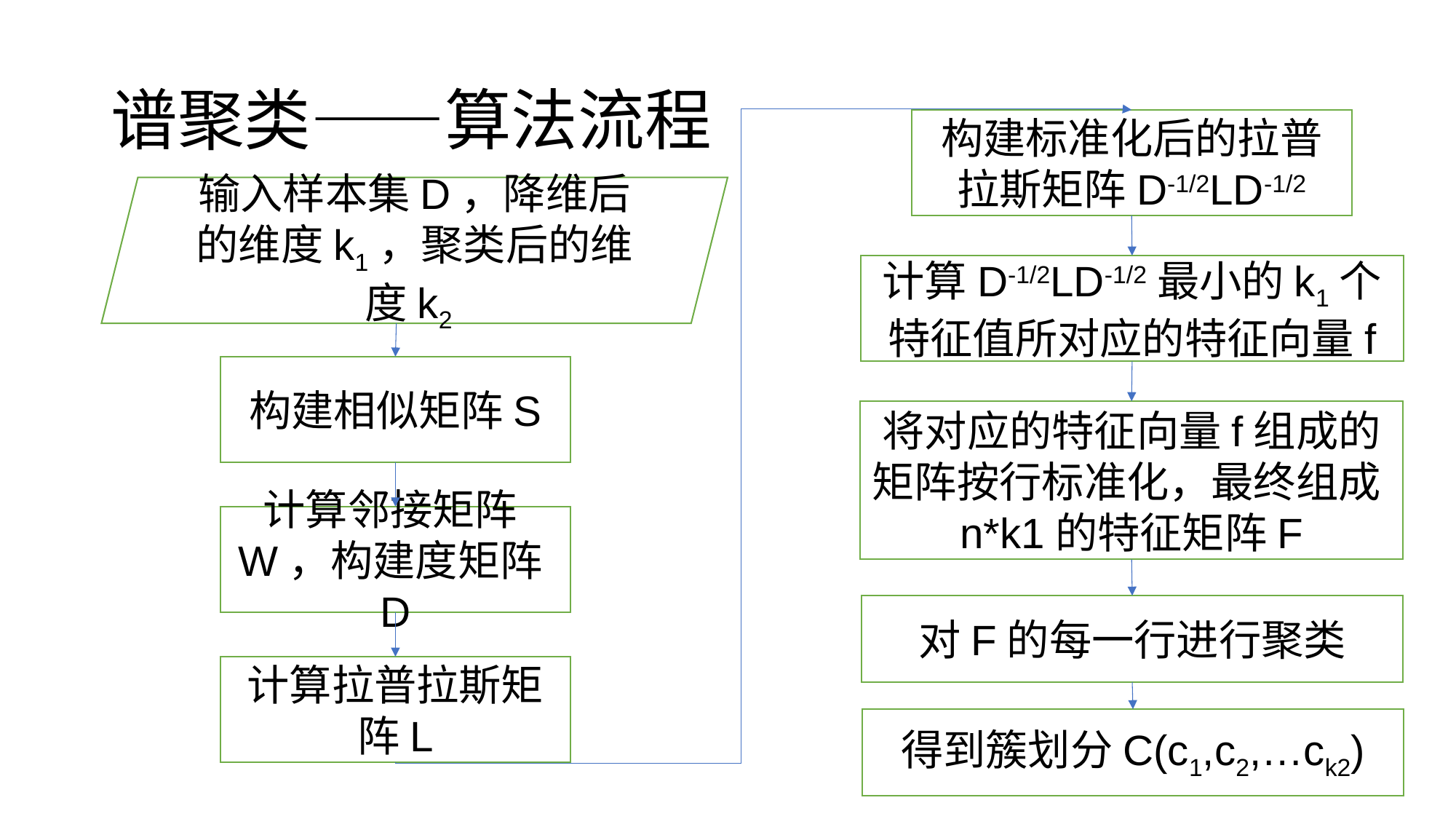

# 谱聚类——算法流程
构建标准化后的拉普拉斯矩阵D-1/2LD-1/2
输入样本集D，降维后的维度k1，聚类后的维度k2
计算D-1/2LD-1/2最小的k1个特征值所对应的特征向量f
构建相似矩阵S
将对应的特征向量f组成的矩阵按行标准化，最终组成n*k1的特征矩阵F
计算邻接矩阵W，构建度矩阵D
对F的每一行进行聚类
计算拉普拉斯矩阵L
得到簇划分C(c1,c2,…ck2)